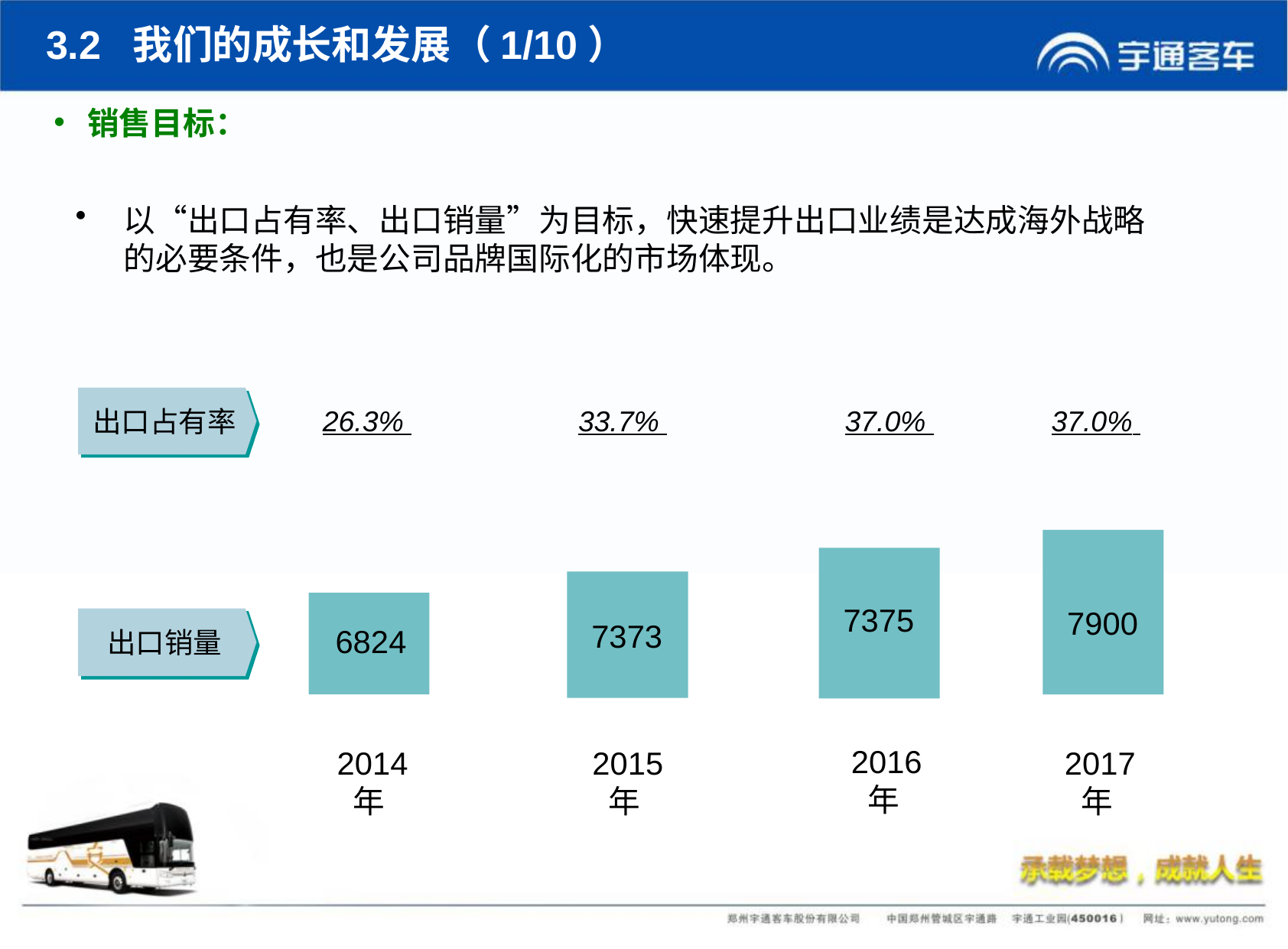

3.2  我们的成长和发展（1/10）
销售目标：
以“出口占有率、出口销量”为目标，快速提升出口业绩是达成海外战略的必要条件，也是公司品牌国际化的市场体现。
出口占有率
33.7%
37.0%
37.0%
26.3%

### Chart

| Category |  |
|---|---|
| 2014年 | 7300.0 |
| 2015年 | 8900.0 |
| 2016年 | 10700.0 |

7375
7900
出口销量
7373
6824
2016年
2015年
2014年
2017年